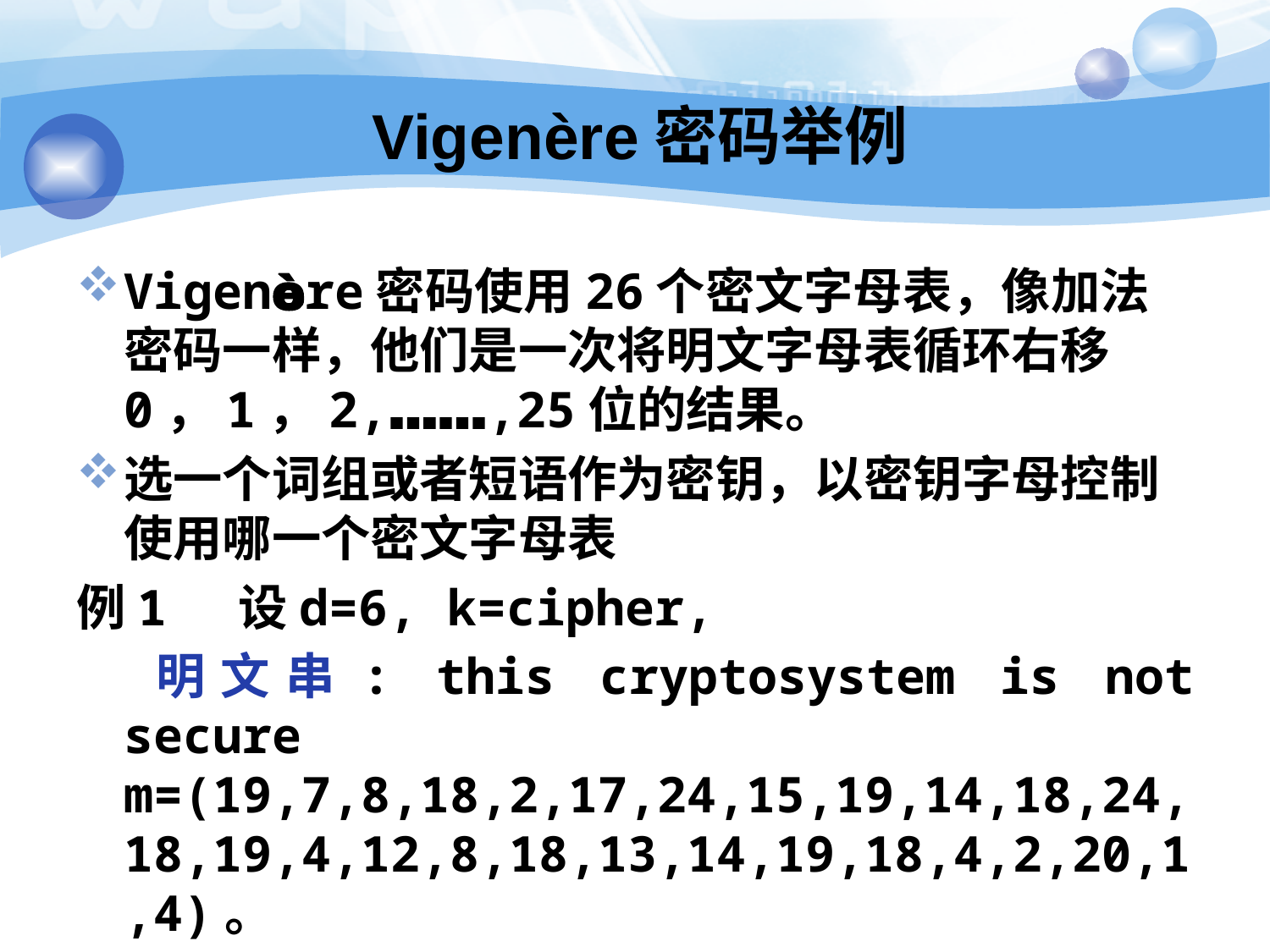

# Vigenère密码举例
Vigenère密码使用26个密文字母表，像加法密码一样，他们是一次将明文字母表循环右移0，1，2,……,25位的结果。
选一个词组或者短语作为密钥，以密钥字母控制使用哪一个密文字母表
例1  设d=6, k=cipher,
  明文串: this cryptosystem is not secure m=(19,7,8,18,2,17,24,15,19,14,18,24,18,19,4,12,8,18,13,14,19,18,4,2,20,1,4)。
  密钥：k=(2,8,15,7,4,17),